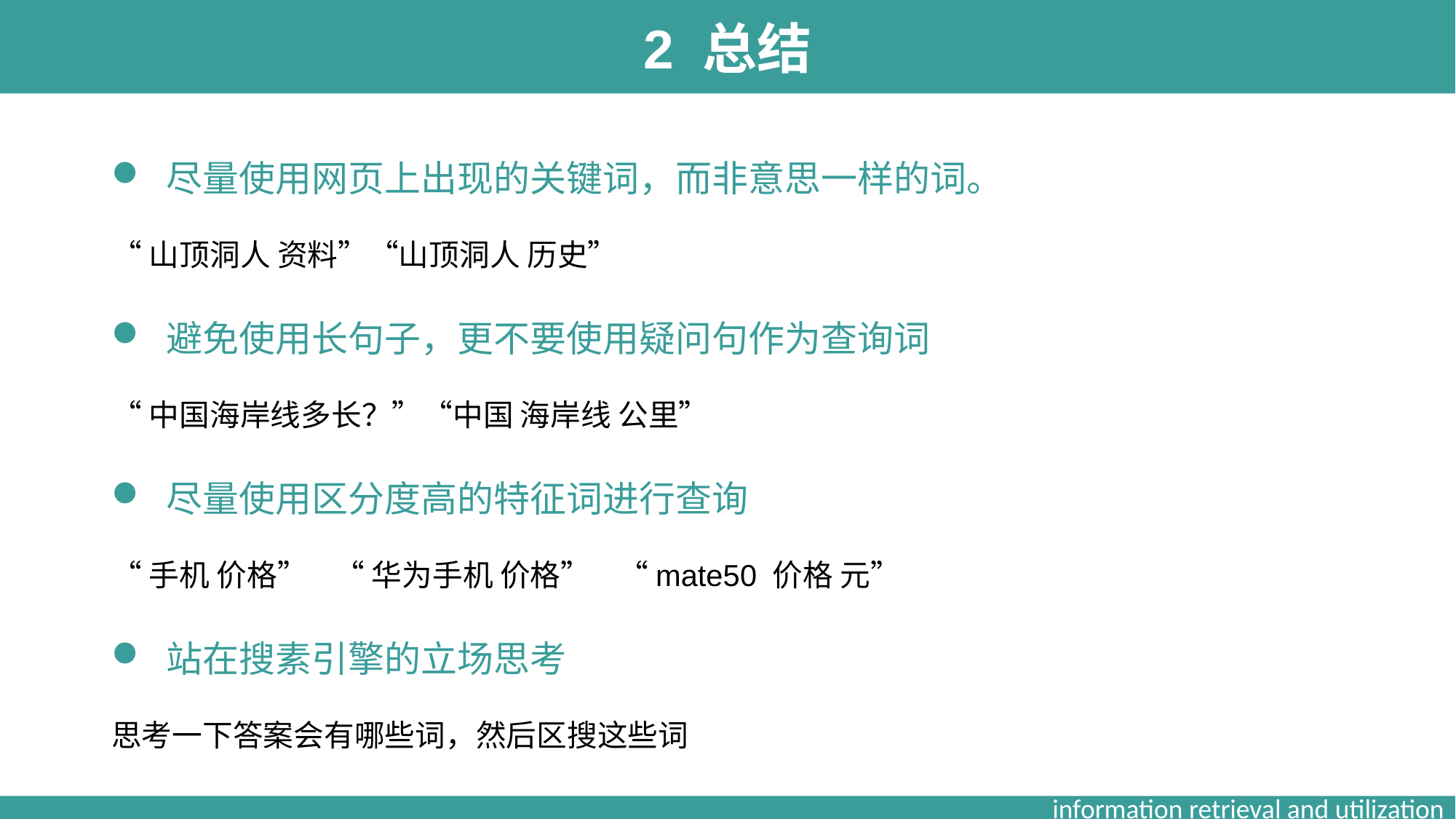

2 总结
尽量使用网页上出现的关键词，而非意思一样的词。
“山顶洞人 资料”“山顶洞人 历史”
避免使用长句子，更不要使用疑问句作为查询词
“中国海岸线多长？”“中国 海岸线 公里”
尽量使用区分度高的特征词进行查询
“手机 价格”    “ 华为手机 价格”    “mate50 价格 元”
站在搜素引擎的立场思考
思考一下答案会有哪些词，然后区搜这些词
information retrieval and utilization